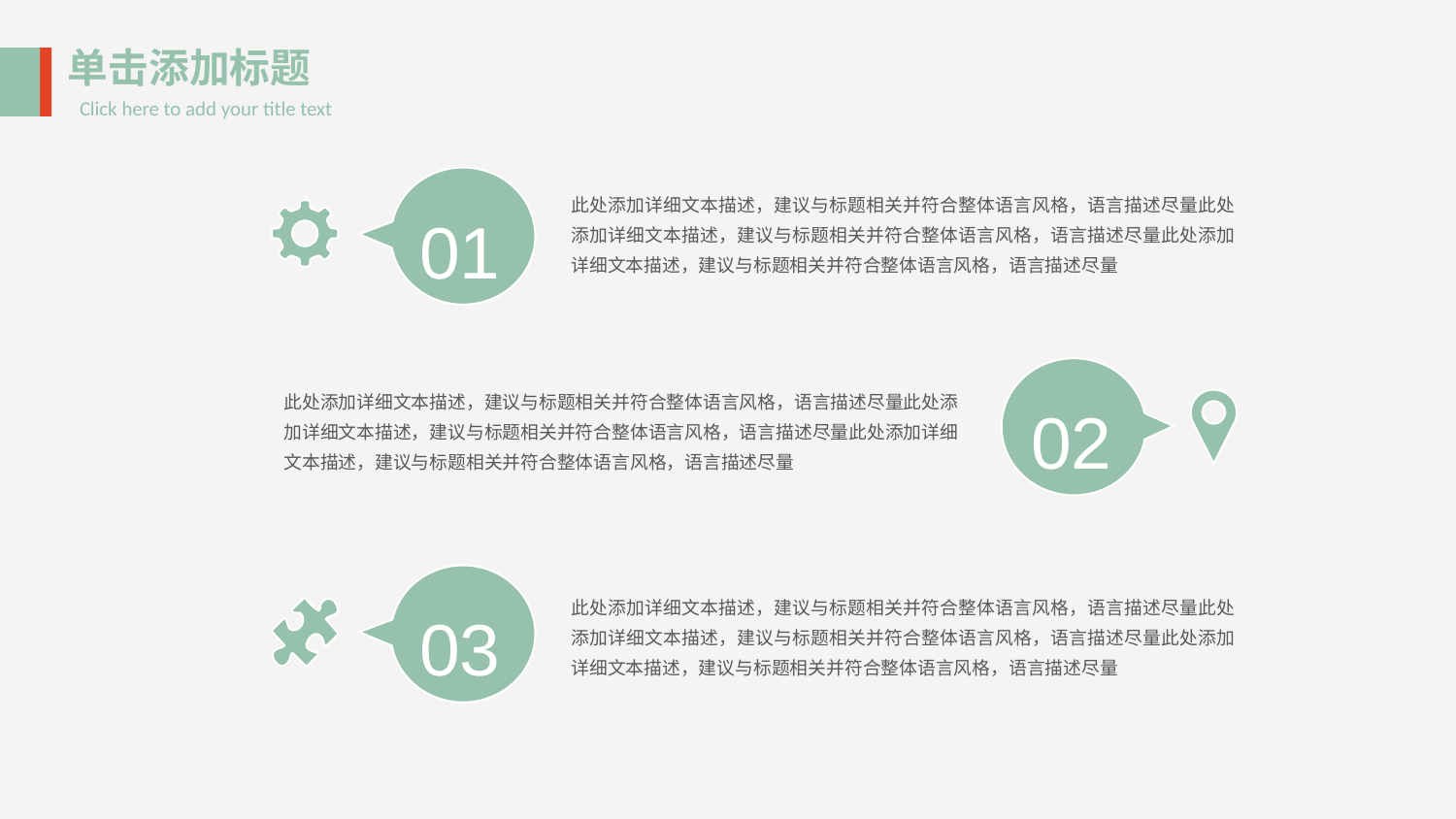

单击添加标题

Click here to add your title text
01

此处添加详细文本描述，建议与标题相关并符合整体语言风格，语言描述尽量此处添加详细文本描述，建议与标题相关并符合整体语言风格，语言描述尽量此处添加详细文本描述，建议与标题相关并符合整体语言风格，语言描述尽量

02

此处添加详细文本描述，建议与标题相关并符合整体语言风格，语言描述尽量此处添加详细文本描述，建议与标题相关并符合整体语言风格，语言描述尽量此处添加详细文本描述，建议与标题相关并符合整体语言风格，语言描述尽量

03

此处添加详细文本描述，建议与标题相关并符合整体语言风格，语言描述尽量此处添加详细文本描述，建议与标题相关并符合整体语言风格，语言描述尽量此处添加详细文本描述，建议与标题相关并符合整体语言风格，语言描述尽量